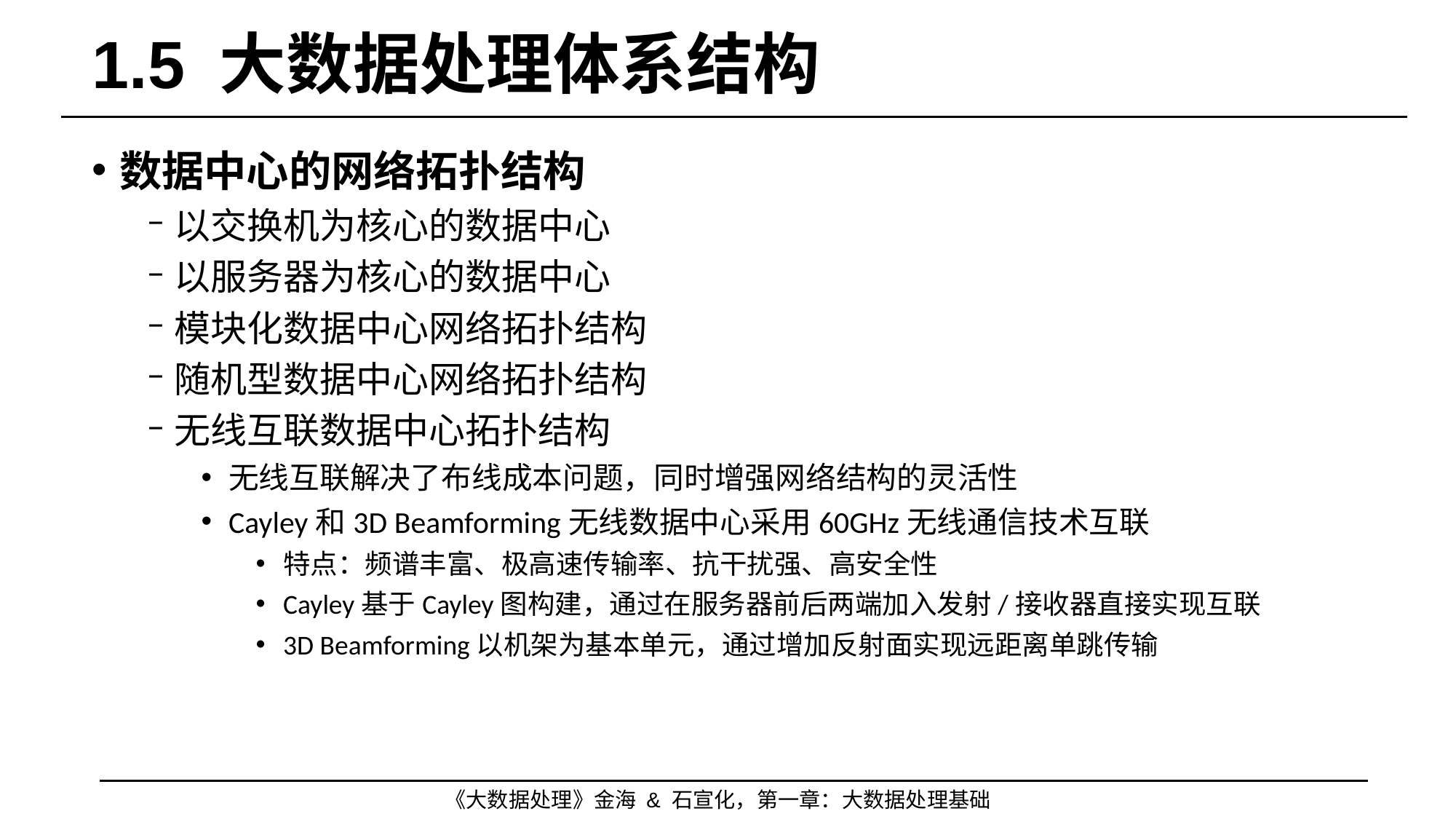

# 1.5 大数据处理体系结构
数据中心的网络拓扑结构
以交换机为核心的数据中心
以服务器为核心的数据中心
模块化数据中心网络拓扑结构
随机型数据中心网络拓扑结构
无线互联数据中心拓扑结构
无线互联解决了布线成本问题，同时增强网络结构的灵活性
Cayley和3D Beamforming无线数据中心采用60GHz无线通信技术互联
特点：频谱丰富、极高速传输率、抗干扰强、高安全性
Cayley基于Cayley图构建，通过在服务器前后两端加入发射/接收器直接实现互联
3D Beamforming以机架为基本单元，通过增加反射面实现远距离单跳传输